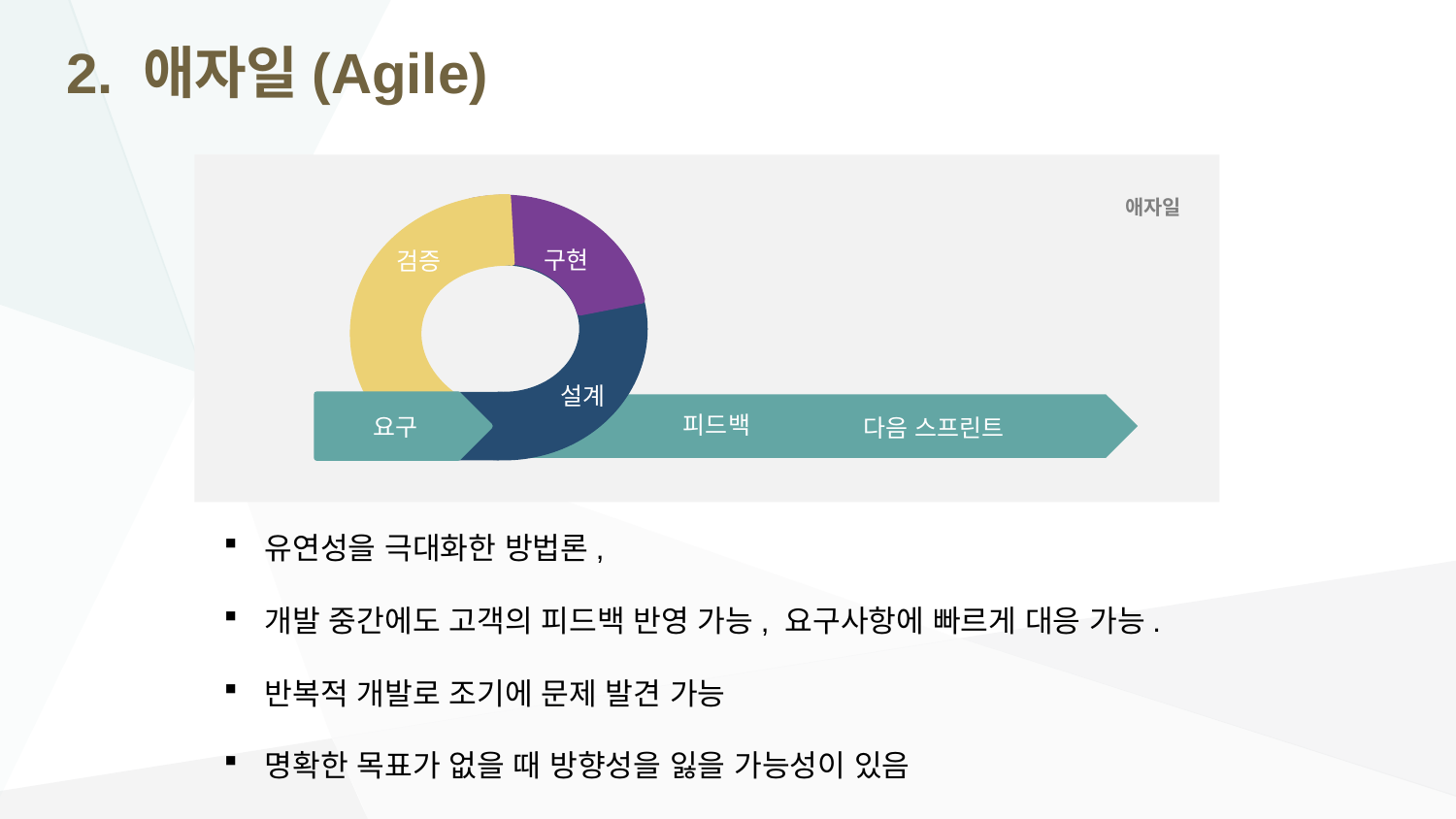

# 2. 애자일(Agile)

애자일

구현
검증
설계
요구

피드백

다음 스프린트

유연성을 극대화한 방법론,

개발 중간에도 고객의 피드백 반영 가능, 요구사항에 빠르게 대응 가능.

반복적 개발로 조기에 문제 발견 가능

명확한 목표가 없을 때 방향성을 잃을 가능성이 있음